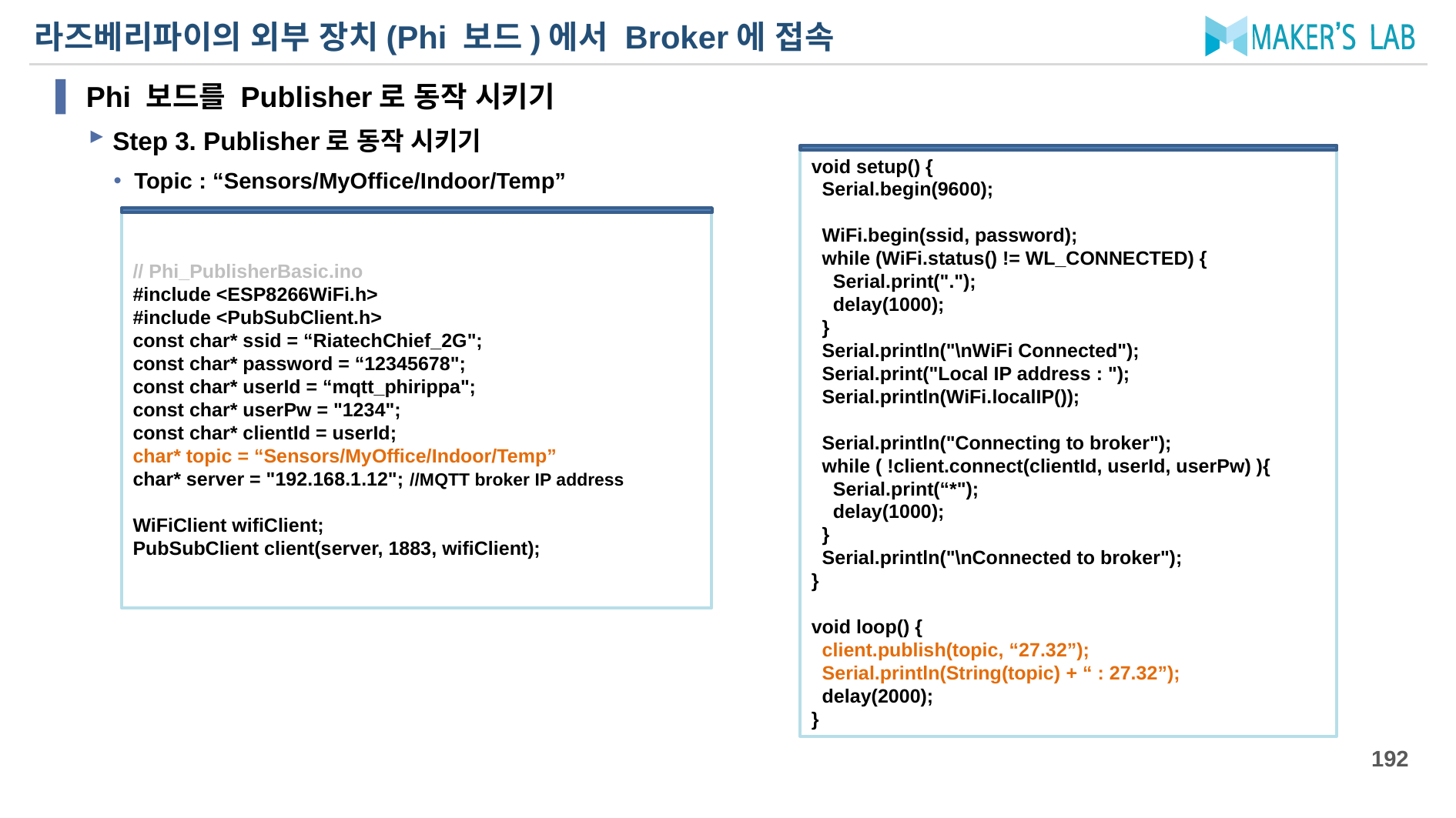

# 라즈베리파이의 외부 장치(Phi 보드)에서 Broker에 접속
Phi 보드를 Publisher로 동작 시키기
Step 3. Publisher로 동작 시키기
Topic : “Sensors/MyOffice/Indoor/Temp”

void setup() {
  Serial.begin(9600);

  WiFi.begin(ssid, password);
  while (WiFi.status() != WL_CONNECTED) {
    Serial.print(".");
    delay(1000);
  }
  Serial.println("\nWiFi Connected");
  Serial.print("Local IP address : ");
  Serial.println(WiFi.localIP());
  Serial.println("Connecting to broker");
  while ( !client.connect(clientId, userId, userPw) ){
    Serial.print(“*");
    delay(1000);
  }
  Serial.println("\nConnected to broker");
}

void loop() {
  client.publish(topic, “27.32”);
  Serial.println(String(topic) + “ : 27.32”);
  delay(2000);
}

// Phi_PublisherBasic.ino
#include <ESP8266WiFi.h>
#include <PubSubClient.h>
const char* ssid = “RiatechChief_2G";
const char* password = “12345678";
const char* userId = “mqtt_phirippa";
const char* userPw = "1234";
const char* clientId = userId;
char* topic = “Sensors/MyOffice/Indoor/Temp”
char* server = "192.168.1.12"; //MQTT broker IP address

WiFiClient wifiClient;
PubSubClient client(server, 1883, wifiClient);
192